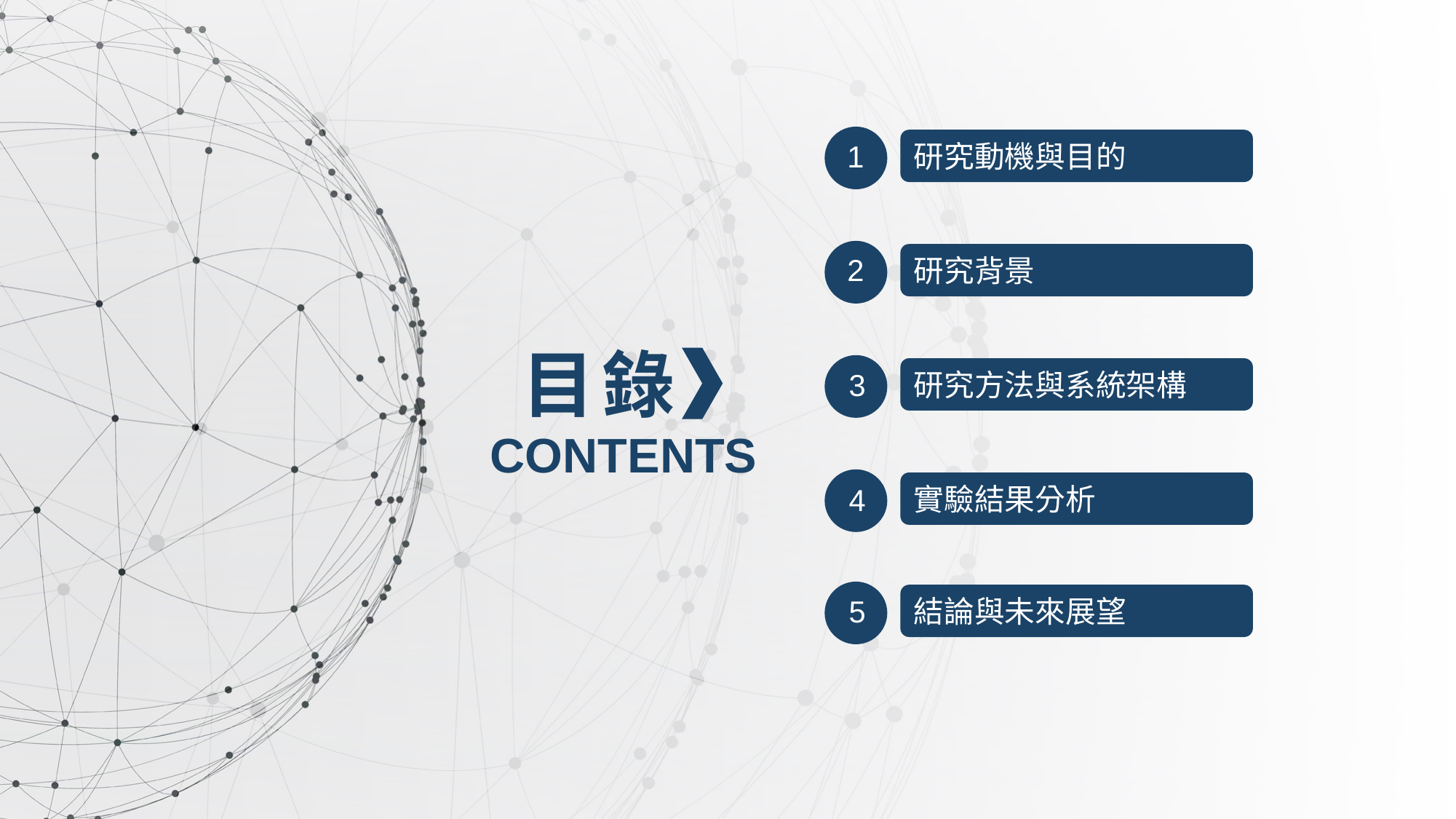

1
研究動機與目的

2
研究背景
目 錄

3
研究方法與系統架構
CONTENTS

4
實驗結果分析

5
結論與未來展望